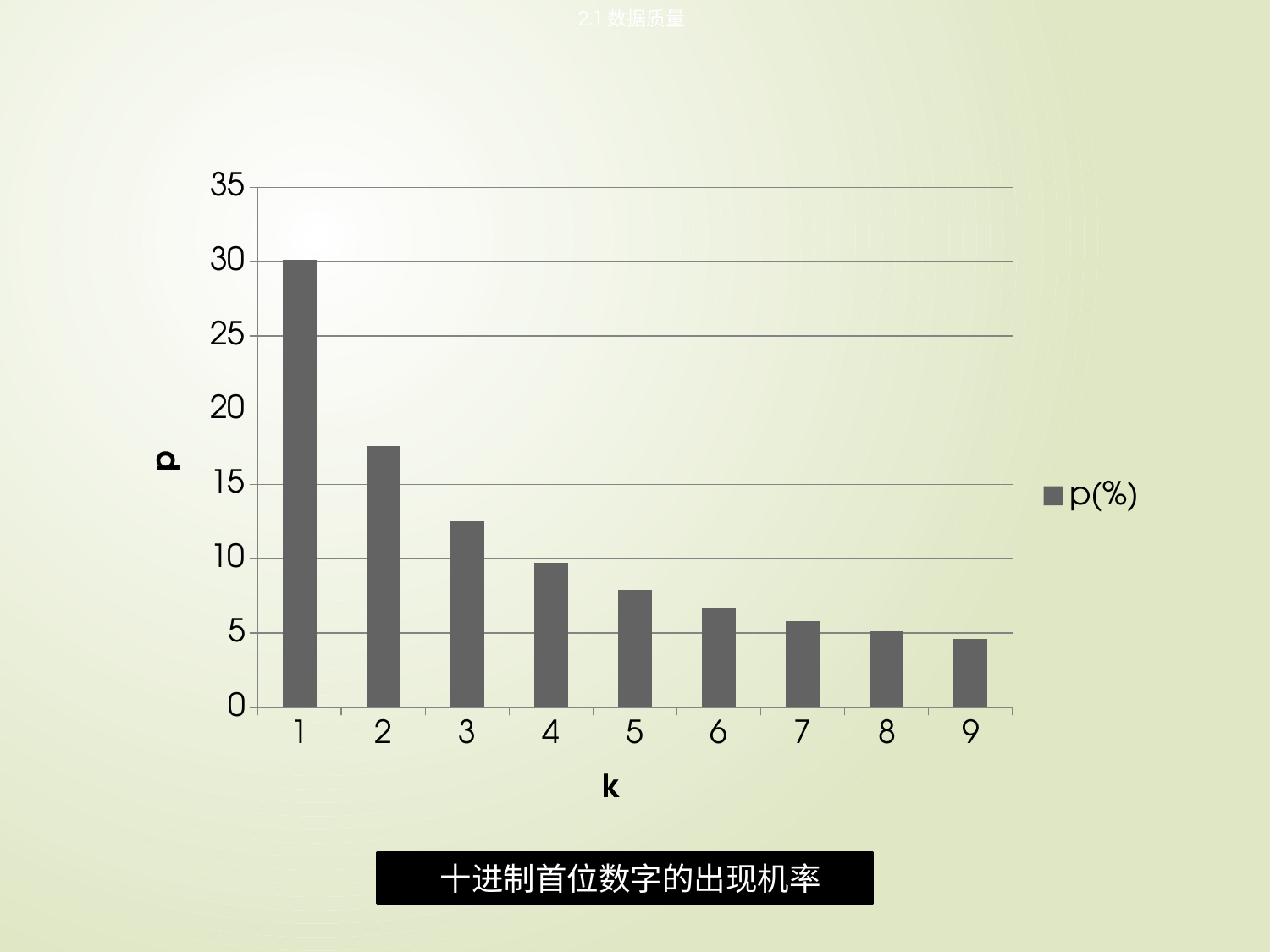

2.1数据质量

### Chart

| Category |  |
|---|---|
      十进制首位数字的出现机率